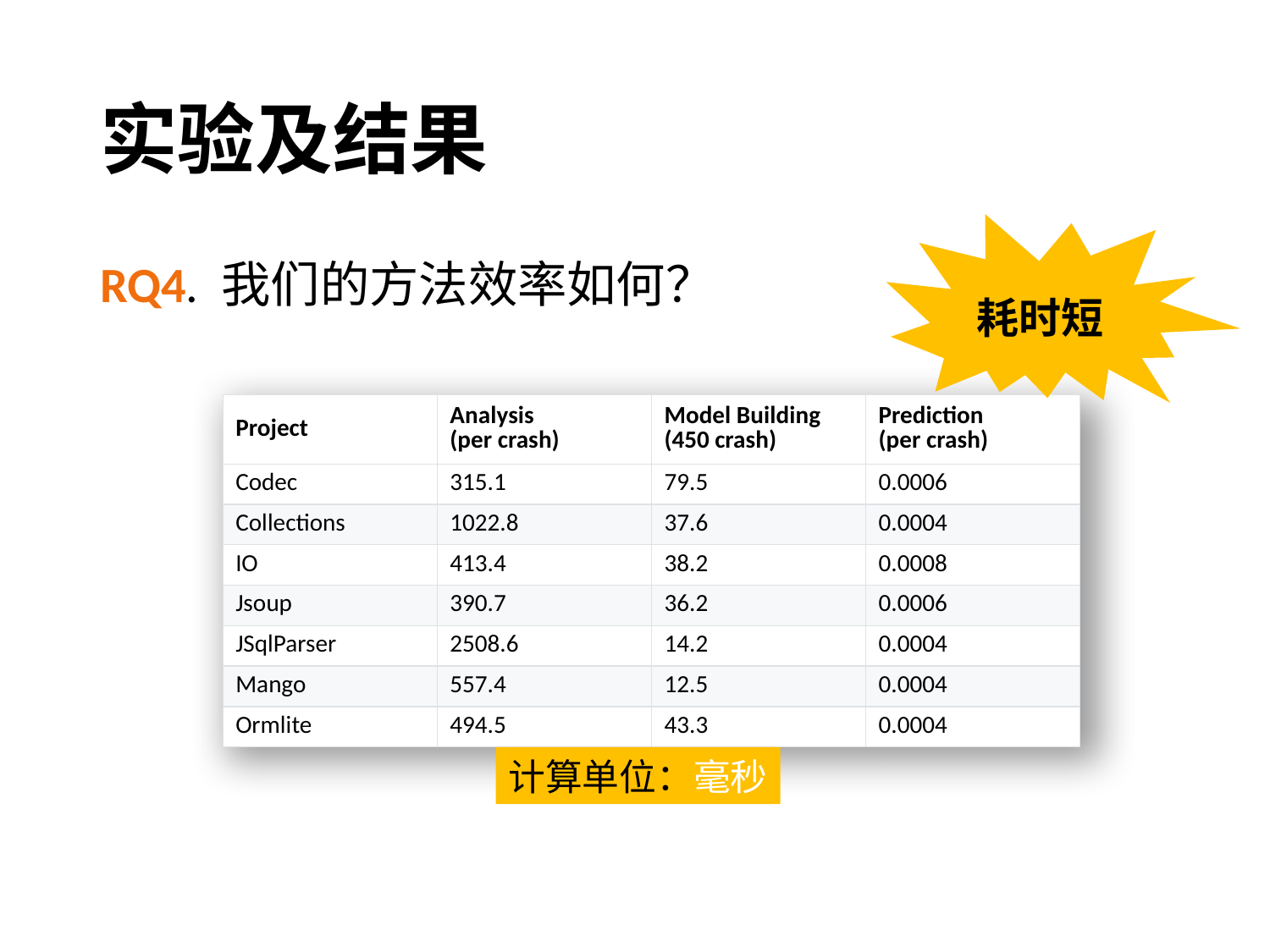

# 实验及结果

RQ4. 我们的方法效率如何？

耗时短
| Project | Analysis (per crash) | Model Building (450 crash) | Prediction (per crash) |
| --- | --- | --- | --- |
| Codec | 315.1 | 79.5 | 0.0006 |
| Collections | 1022.8 | 37.6 | 0.0004 |
| IO | 413.4 | 38.2 | 0.0008 |
| Jsoup | 390.7 | 36.2 | 0.0006 |
| JSqlParser | 2508.6 | 14.2 | 0.0004 |
| Mango | 557.4 | 12.5 | 0.0004 |
| Ormlite | 494.5 | 43.3 | 0.0004 |

计算单位：毫秒